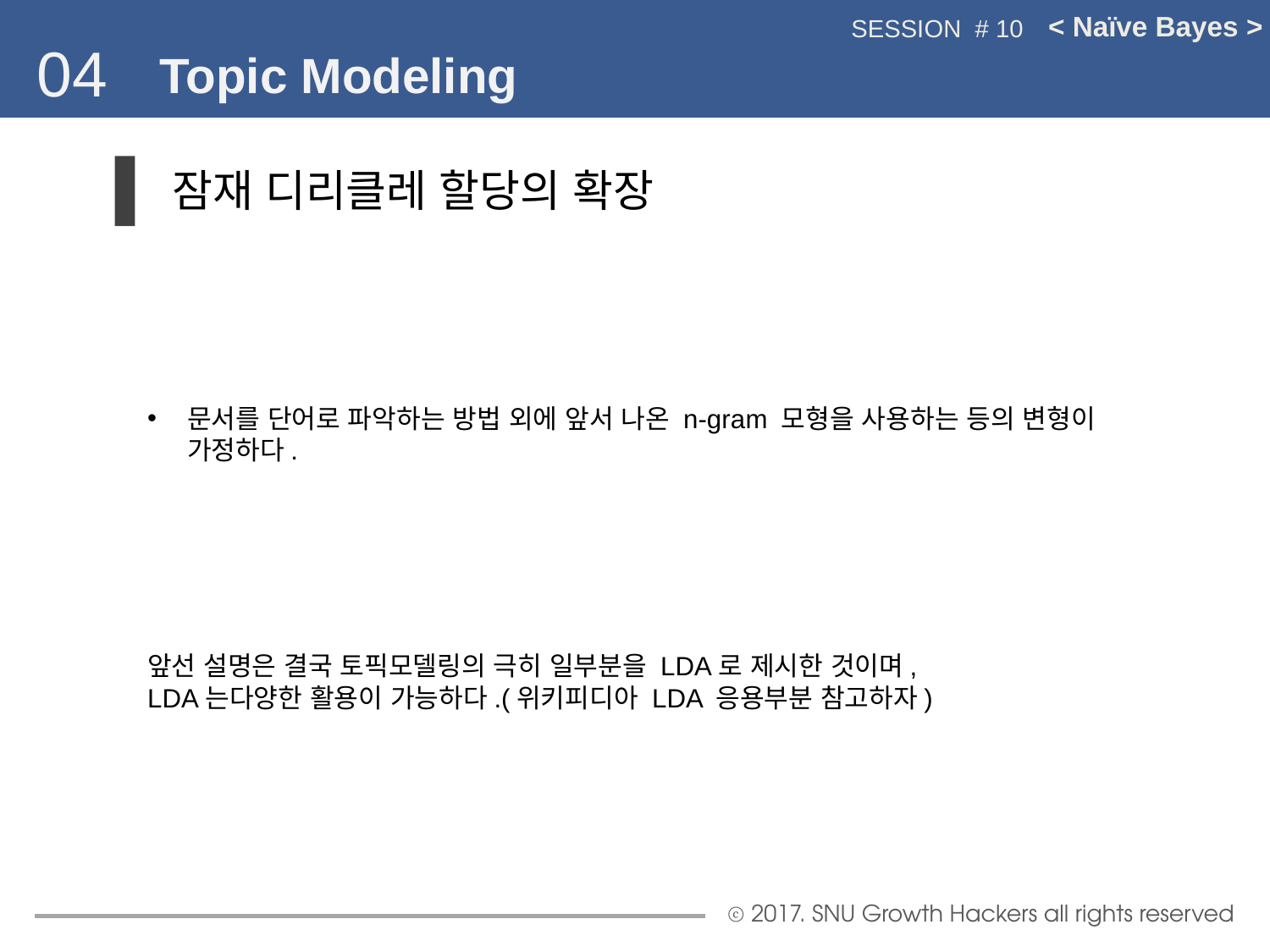

< Naïve Bayes >
SESSION  # 10
04
Topic Modeling
잠재 디리클레 할당의 확장

문서를 단어로 파악하는 방법 외에 앞서 나온 n-gram 모형을 사용하는 등의 변형이 가정하다.
앞선 설명은 결국 토픽모델링의 극히 일부분을 LDA로 제시한 것이며,
LDA는다양한 활용이 가능하다.(위키피디아 LDA 응용부분 참고하자)
ⓒ 2017. SNU Growth Hackers all rights reserved